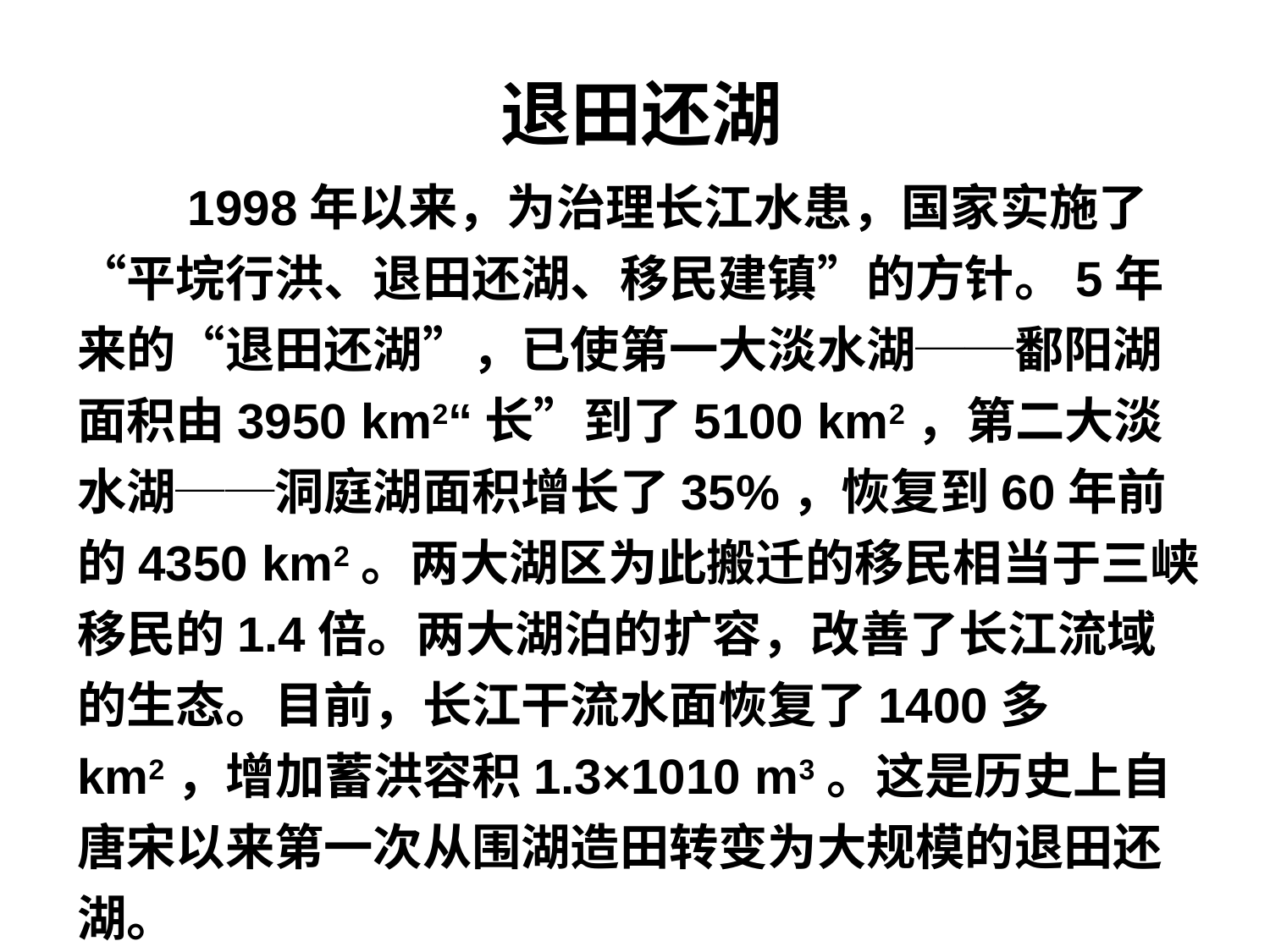

退田还湖
　　1998年以来，为治理长江水患，国家实施了“平垸行洪、退田还湖、移民建镇”的方针。5年来的“退田还湖”，已使第一大淡水湖──鄱阳湖面积由3950 km2“长”到了5100 km2，第二大淡水湖──洞庭湖面积增长了35%，恢复到60年前的4350 km2。两大湖区为此搬迁的移民相当于三峡移民的1.4倍。两大湖泊的扩容，改善了长江流域的生态。目前，长江干流水面恢复了1400多km2，增加蓄洪容积1.3×1010 m3。这是历史上自唐宋以来第一次从围湖造田转变为大规模的退田还湖。